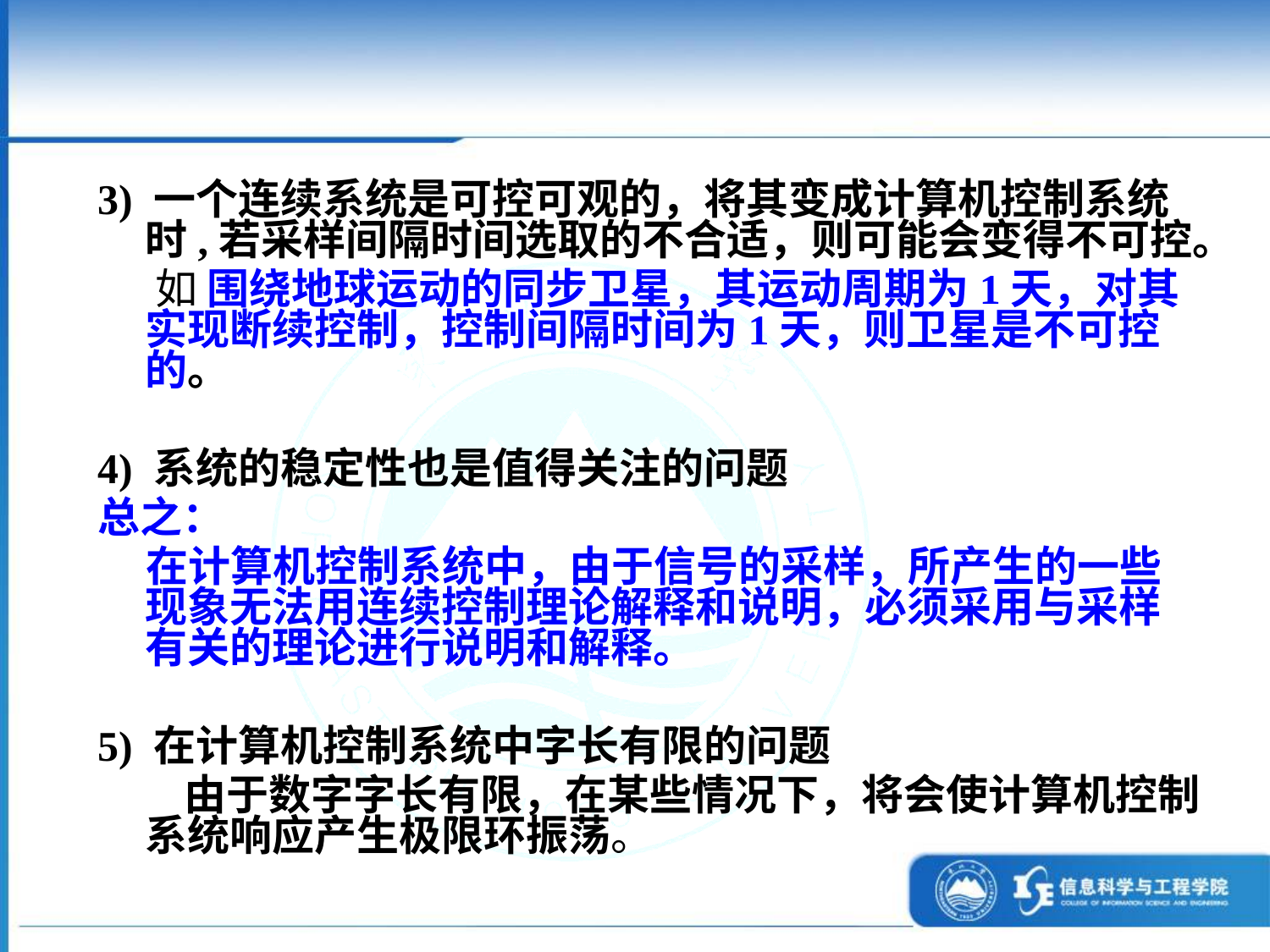

3) 一个连续系统是可控可观的，将其变成计算机控制系统时,若采样间隔时间选取的不合适，则可能会变得不可控。
     如 围绕地球运动的同步卫星，其运动周期为1天，对其实现断续控制，控制间隔时间为1天，则卫星是不可控的。

4) 系统的稳定性也是值得关注的问题
总之：
    在计算机控制系统中，由于信号的采样，所产生的一些现象无法用连续控制理论解释和说明，必须采用与采样有关的理论进行说明和解释。

5) 在计算机控制系统中字长有限的问题
        由于数字字长有限，在某些情况下，将会使计算机控制系统响应产生极限环振荡。